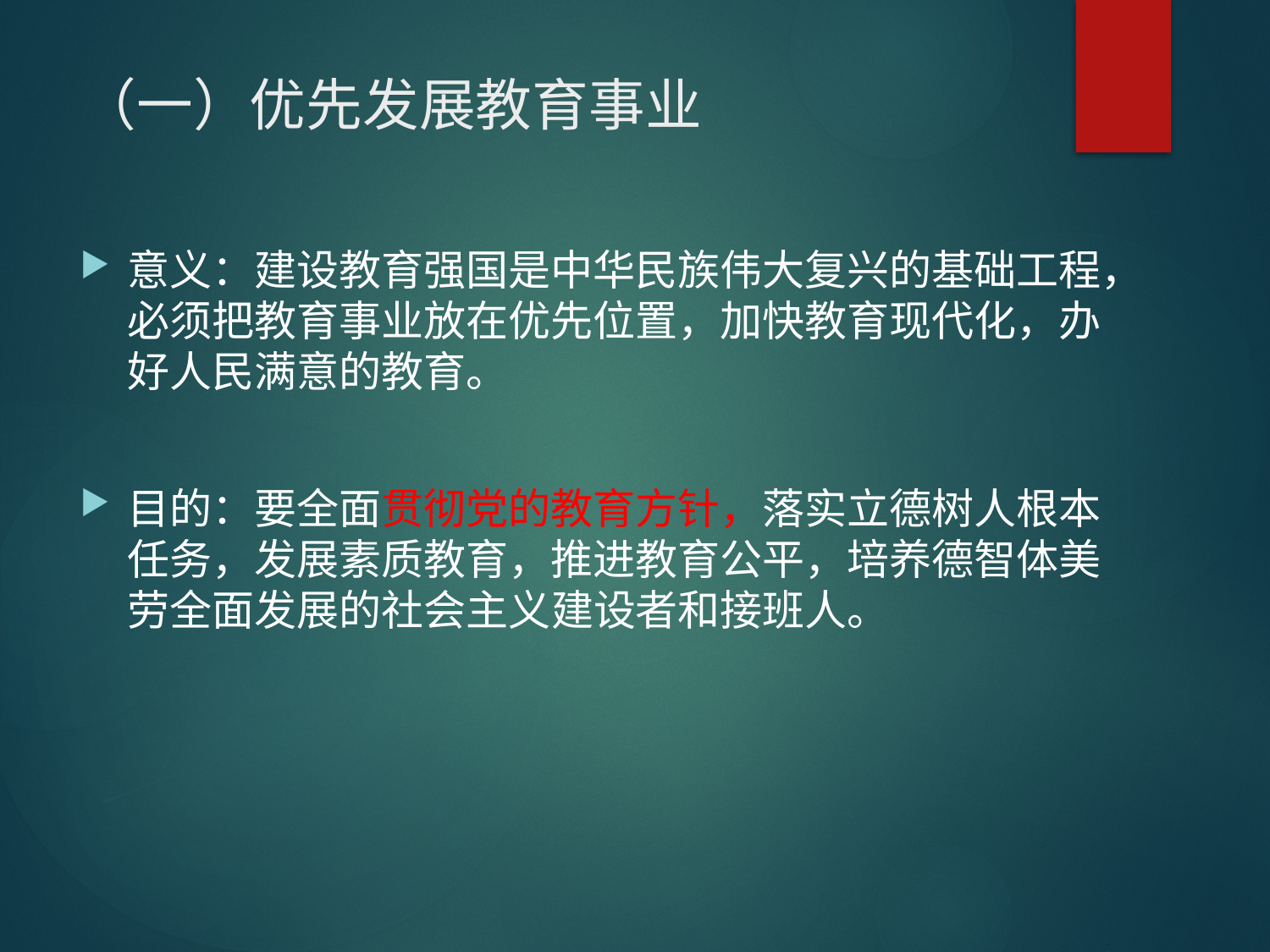

# （一）优先发展教育事业
意义：建设教育强国是中华民族伟大复兴的基础工程，必须把教育事业放在优先位置，加快教育现代化，办好人民满意的教育。

目的：要全面贯彻党的教育方针，落实立德树人根本任务，发展素质教育，推进教育公平，培养德智体美劳全面发展的社会主义建设者和接班人。